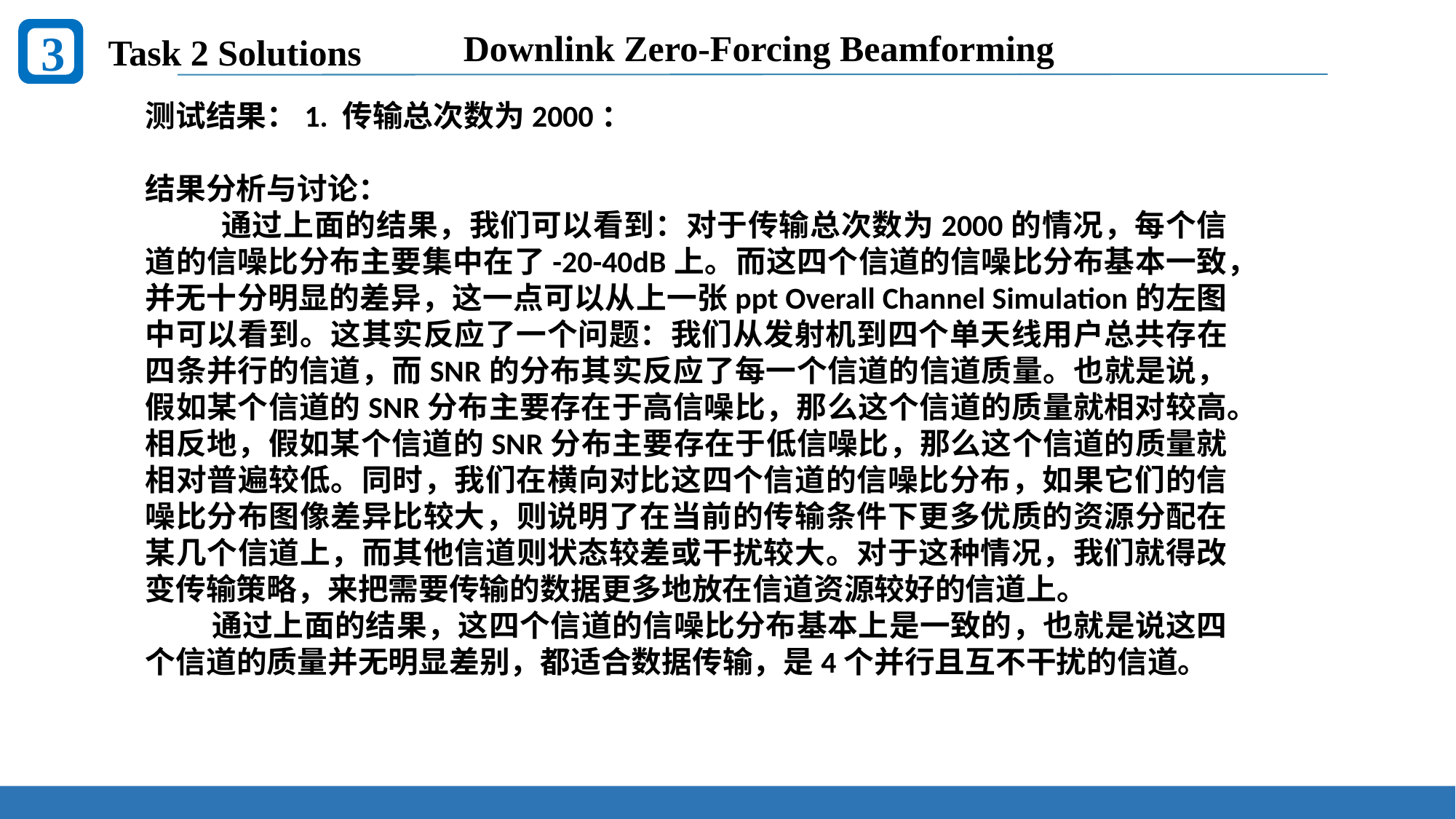

3
Task 2 Solutions
Downlink Zero-Forcing Beamforming
测试结果：1. 传输总次数为2000：

结果分析与讨论：
         通过上面的结果，我们可以看到：对于传输总次数为2000的情况，每个信道的信噪比分布主要集中在了-20-40dB上。而这四个信道的信噪比分布基本一致，并无十分明显的差异，这一点可以从上一张ppt Overall Channel Simulation的左图中可以看到。这其实反应了一个问题：我们从发射机到四个单天线用户总共存在四条并行的信道，而SNR的分布其实反应了每一个信道的信道质量。也就是说，假如某个信道的SNR分布主要存在于高信噪比，那么这个信道的质量就相对较高。相反地，假如某个信道的SNR分布主要存在于低信噪比，那么这个信道的质量就相对普遍较低。同时，我们在横向对比这四个信道的信噪比分布，如果它们的信噪比分布图像差异比较大，则说明了在当前的传输条件下更多优质的资源分配在某几个信道上，而其他信道则状态较差或干扰较大。对于这种情况，我们就得改变传输策略，来把需要传输的数据更多地放在信道资源较好的信道上。
        通过上面的结果，这四个信道的信噪比分布基本上是一致的，也就是说这四个信道的质量并无明显差别，都适合数据传输，是4个并行且互不干扰的信道。